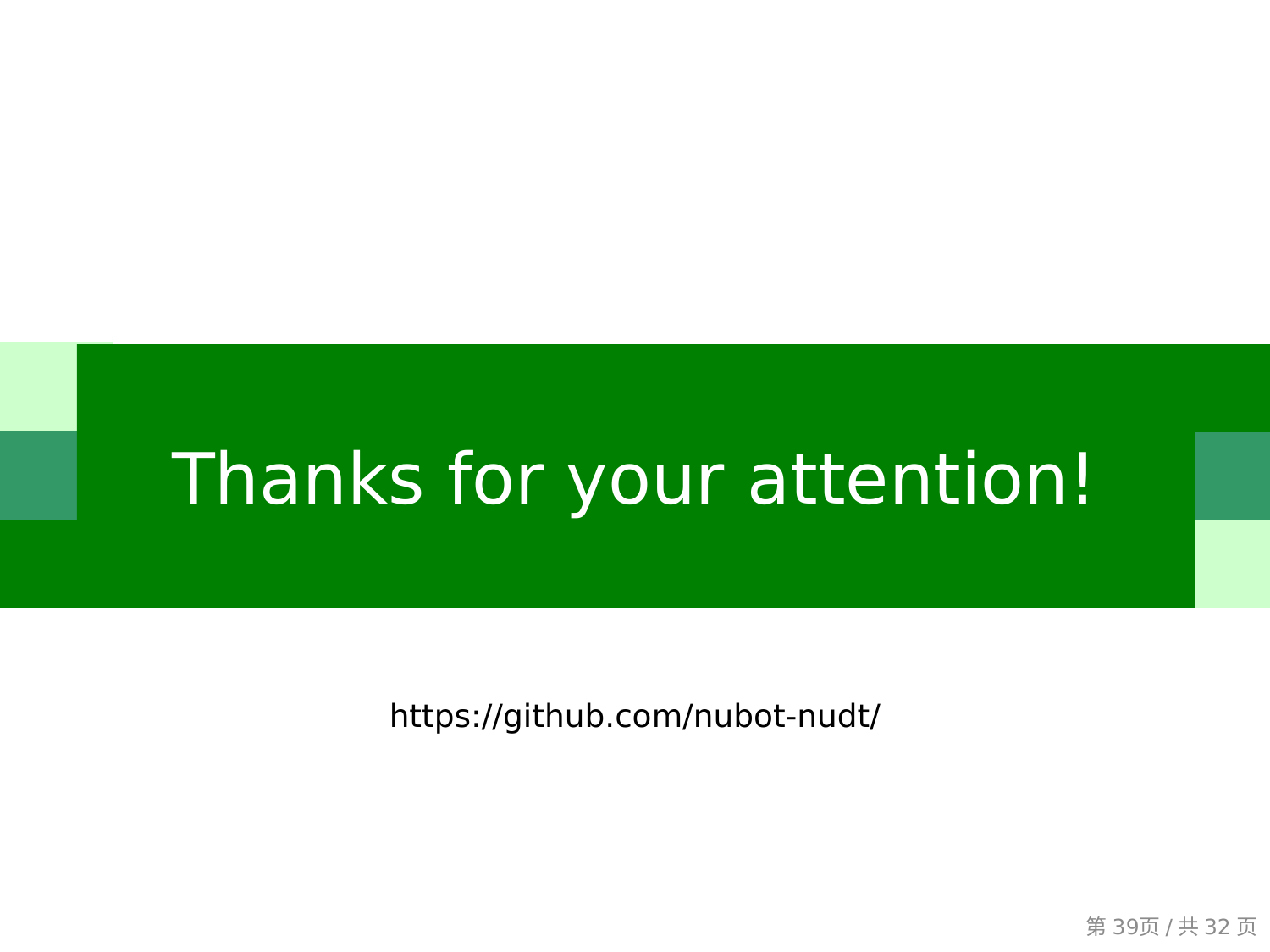

# Thanks for your attention!
https://github.com/nubot-nudt/
第39页/共32页